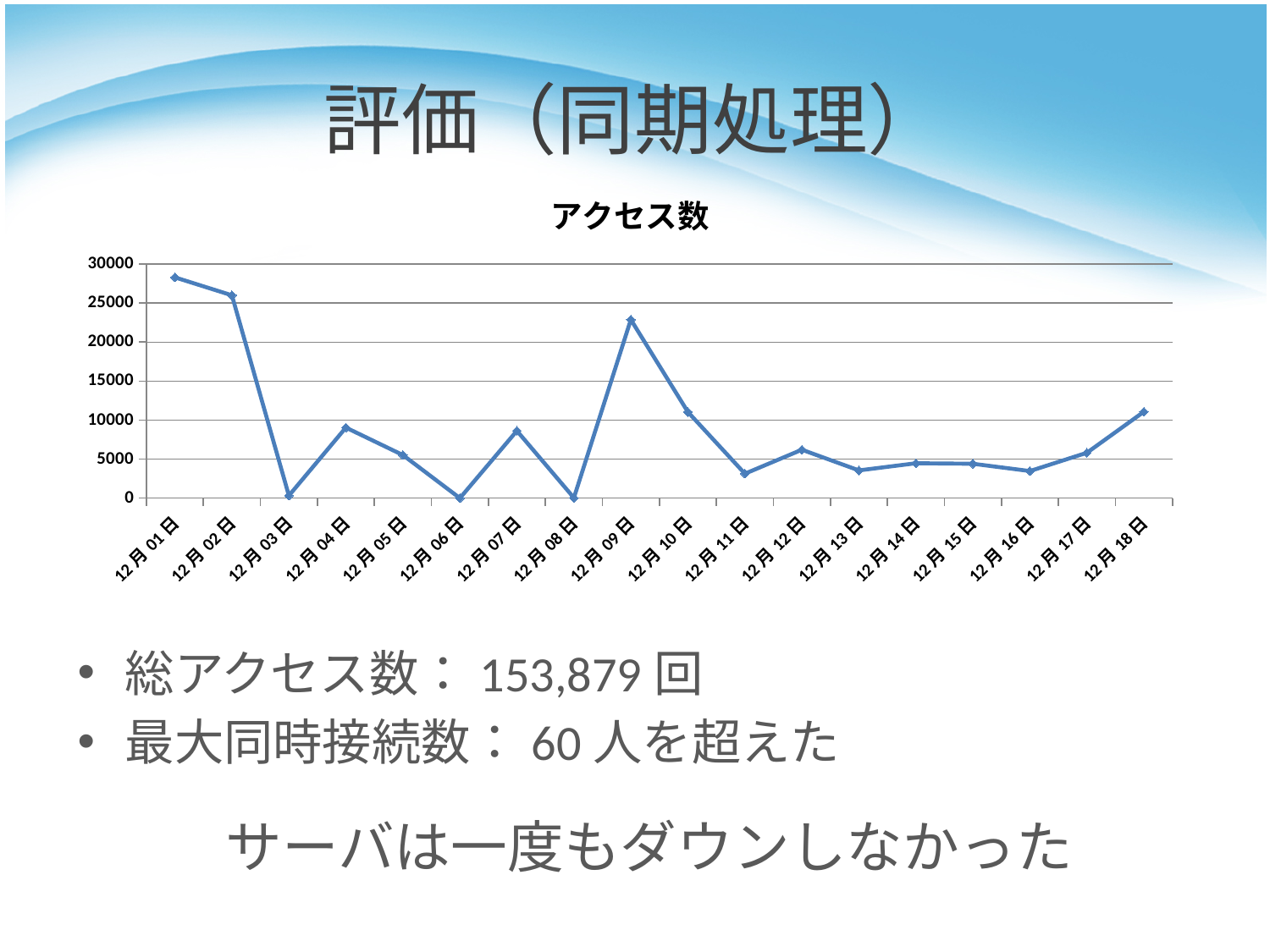

# 評価（同期処理）

### Chart:

| Category | アクセス数 |
|---|---|
| 40878 | 28292.0 |
| 40879 | 25994.0 |
| 40880 | 322.0 |
| 40881 | 9045.0 |
| 40882 | 5519.0 |
| 40883 | 1.0 |
| 40884 | 8624.0 |
| 40885 | 39.0 |
| 40886 | 22875.0 |
| 40887 | 11038.0 |
| 40888 | 3134.0 |
| 40889 | 6208.0 |
| 40890 | 3554.0 |
| 40891 | 4470.0 |
| 40892 | 4406.0 |
| 40893 | 3472.0 |
| 40894 | 5815.0 |
| 40895 | 11071.0 |
総アクセス数：153,879回
最大同時接続数：60人を超えた
　　　サーバは一度もダウンしなかった